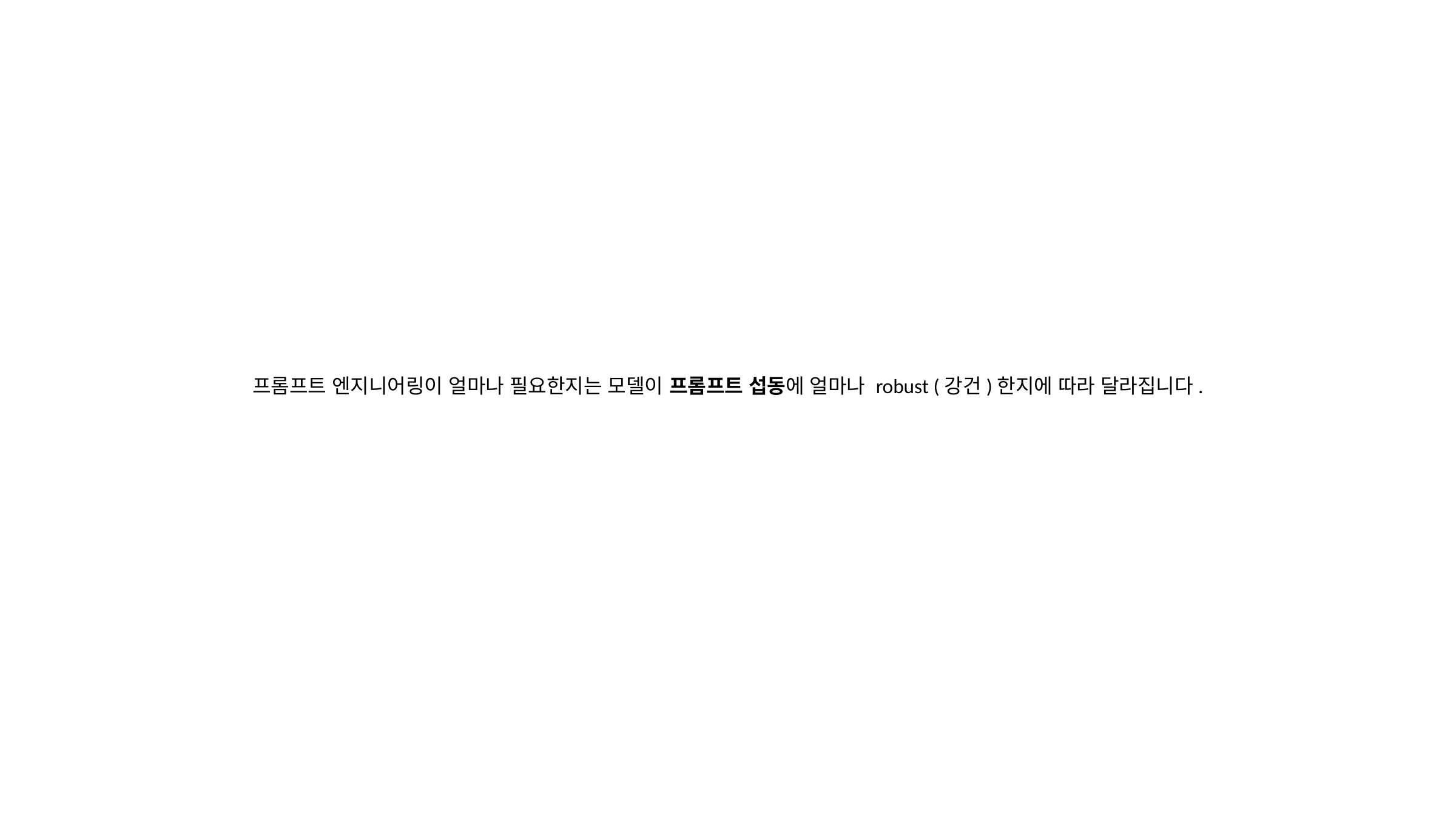

프롬프트 엔지니어링이 얼마나 필요한지는 모델이 프롬프트 섭동에 얼마나 robust (강건)한지에 따라 달라집니다.